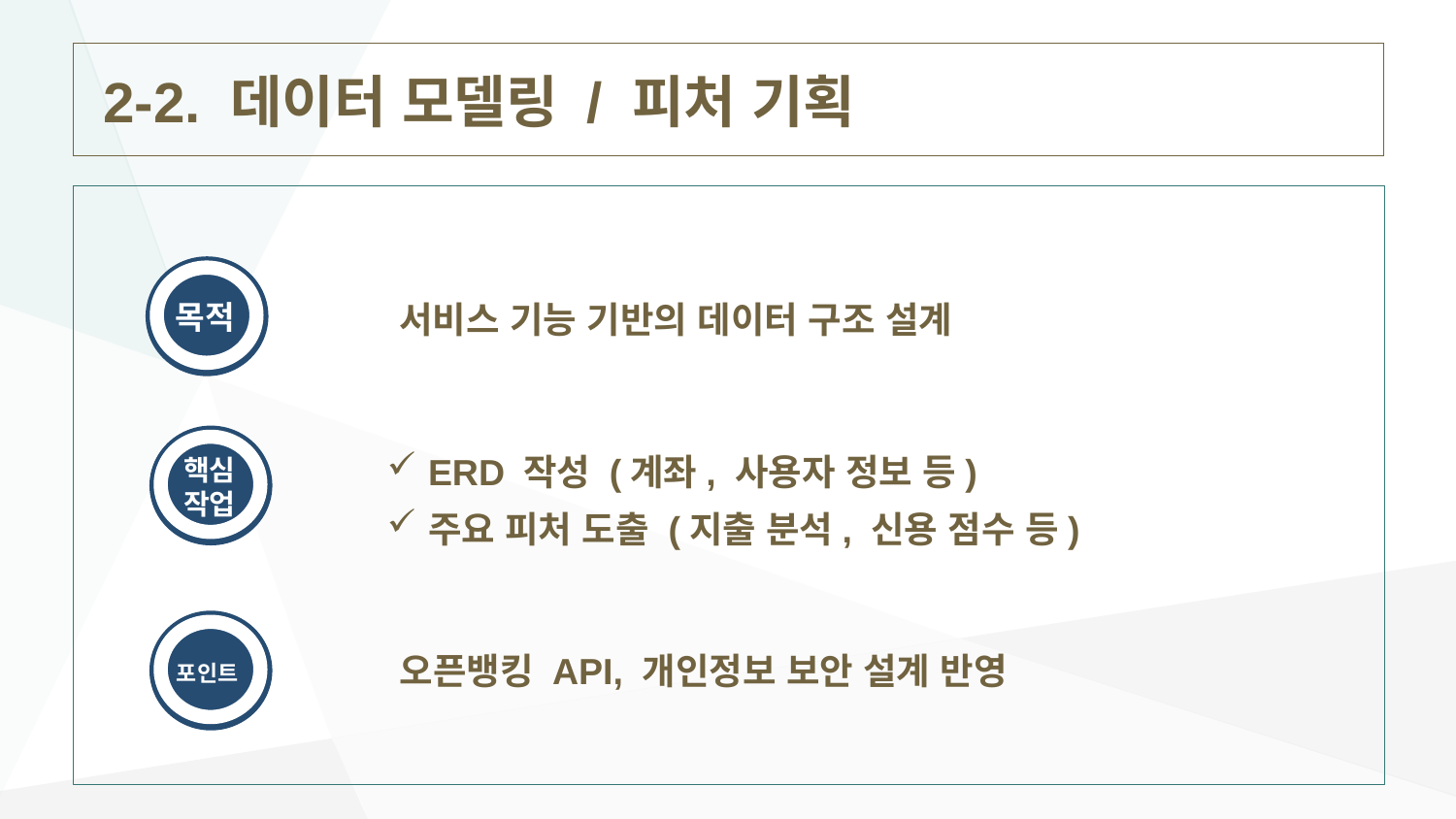

# 2-2. 데이터 모델링 / 피처 기획

서비스 기능 기반의 데이터 구조 설계
목적

ERD 작성 (계좌, 사용자 정보 등)
주요 피처 도출 (지출 분석, 신용 점수 등)

핵심
작업

오픈뱅킹 API, 개인정보 보안 설계 반영
포인트